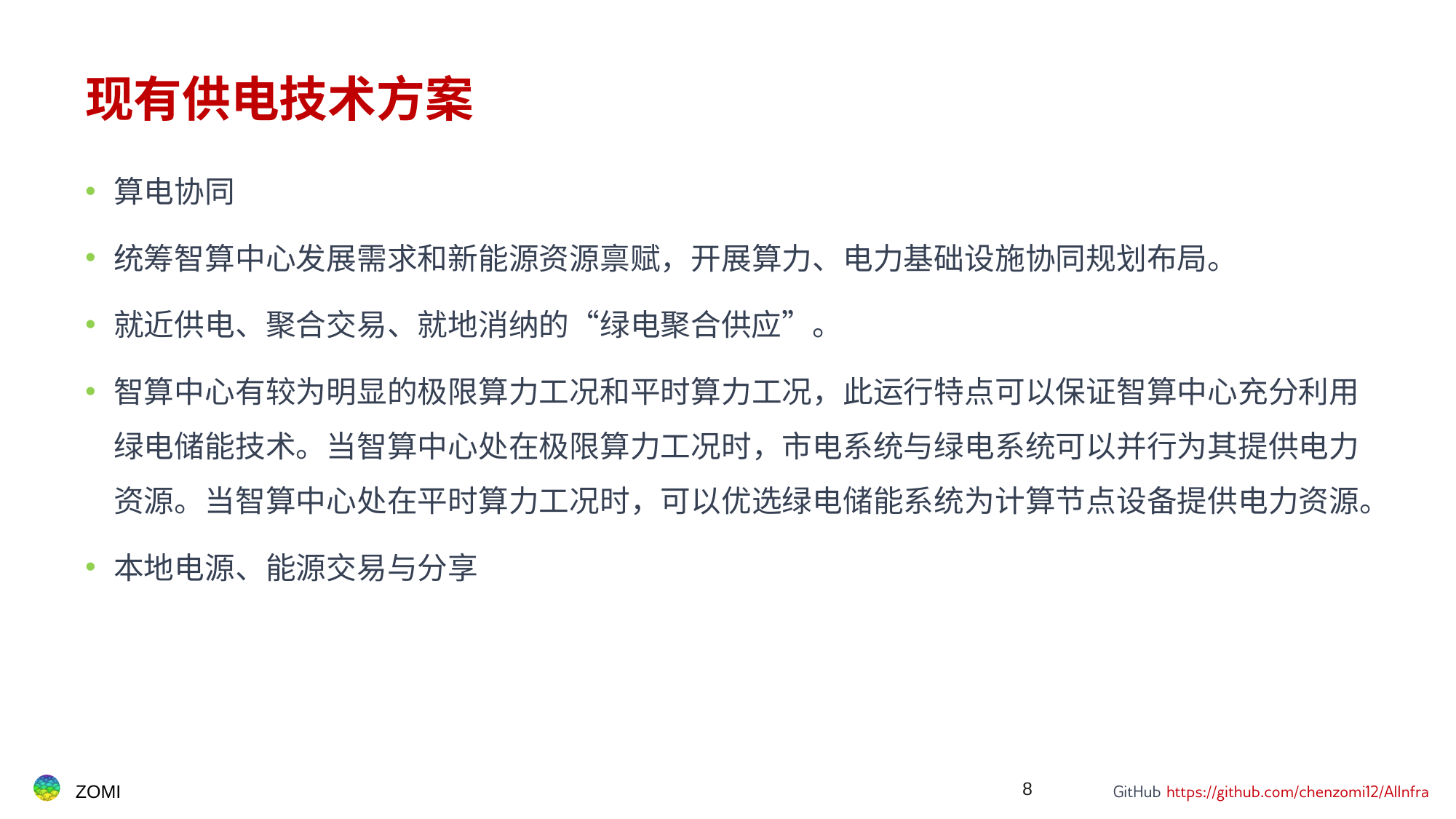

# 现有供电技术方案
算电协同
统筹智算中心发展需求和新能源资源禀赋，开展算力、电力基础设施协同规划布局。
就近供电、聚合交易、就地消纳的“绿电聚合供应”。
智算中心有较为明显的极限算力工况和平时算力工况，此运行特点可以保证智算中心充分利用绿电储能技术。当智算中心处在极限算力工况时，市电系统与绿电系统可以并行为其提供电力资源。当智算中心处在平时算力工况时，可以优选绿电储能系统为计算节点设备提供电力资源。
本地电源、能源交易与分享